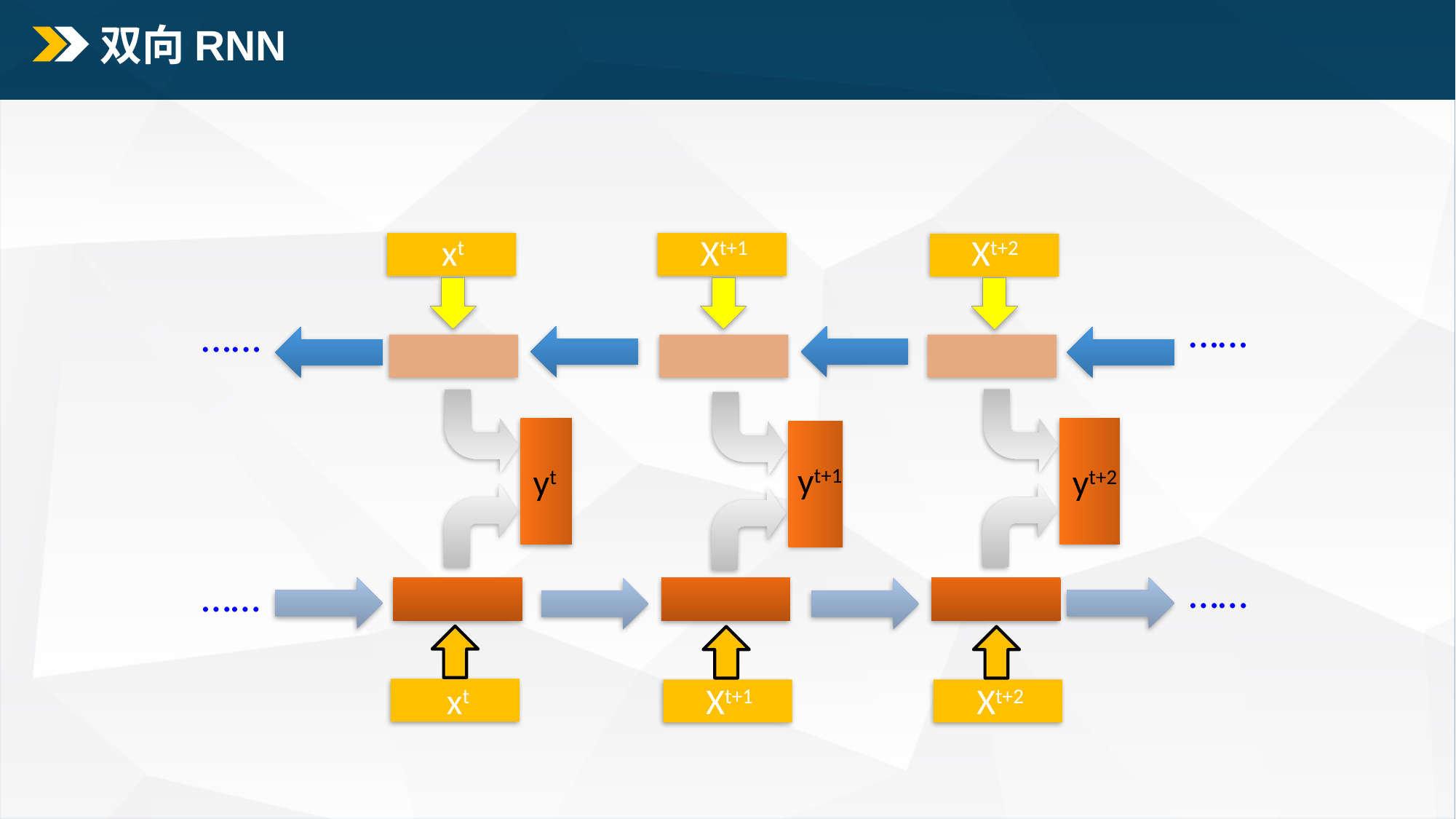

# 双向RNN

xt
Xt+1
Xt+2
……
……

yt+1
yt
yt+2

……
……

xt
Xt+1
Xt+2